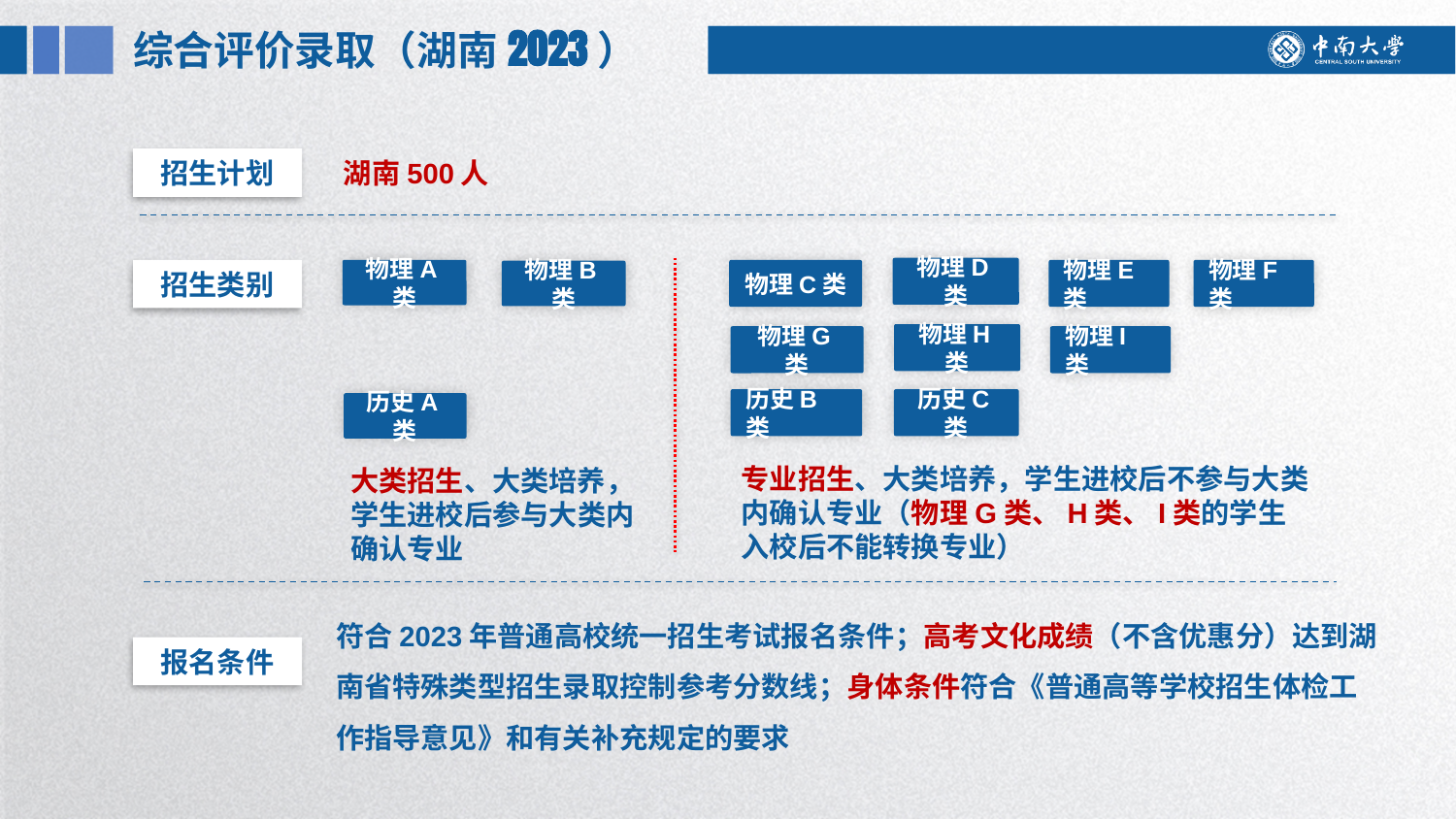

综合评价录取（湖南2023）

招生计划
湖南500人
物理D类
招生类别
物理A类
物理C类
物理E类
物理F类
物理B类
物理H类
物理G类
物理I类
历史B类
历史C类
历史A类
专业招生、大类培养，学生进校后不参与大类内确认专业（物理G类、H类、I类的学生入校后不能转换专业）
大类招生、大类培养，学生进校后参与大类内确认专业
符合2023年普通高校统一招生考试报名条件；高考文化成绩（不含优惠分）达到湖南省特殊类型招生录取控制参考分数线；身体条件符合《普通高等学校招生体检工作指导意见》和有关补充规定的要求
报名条件